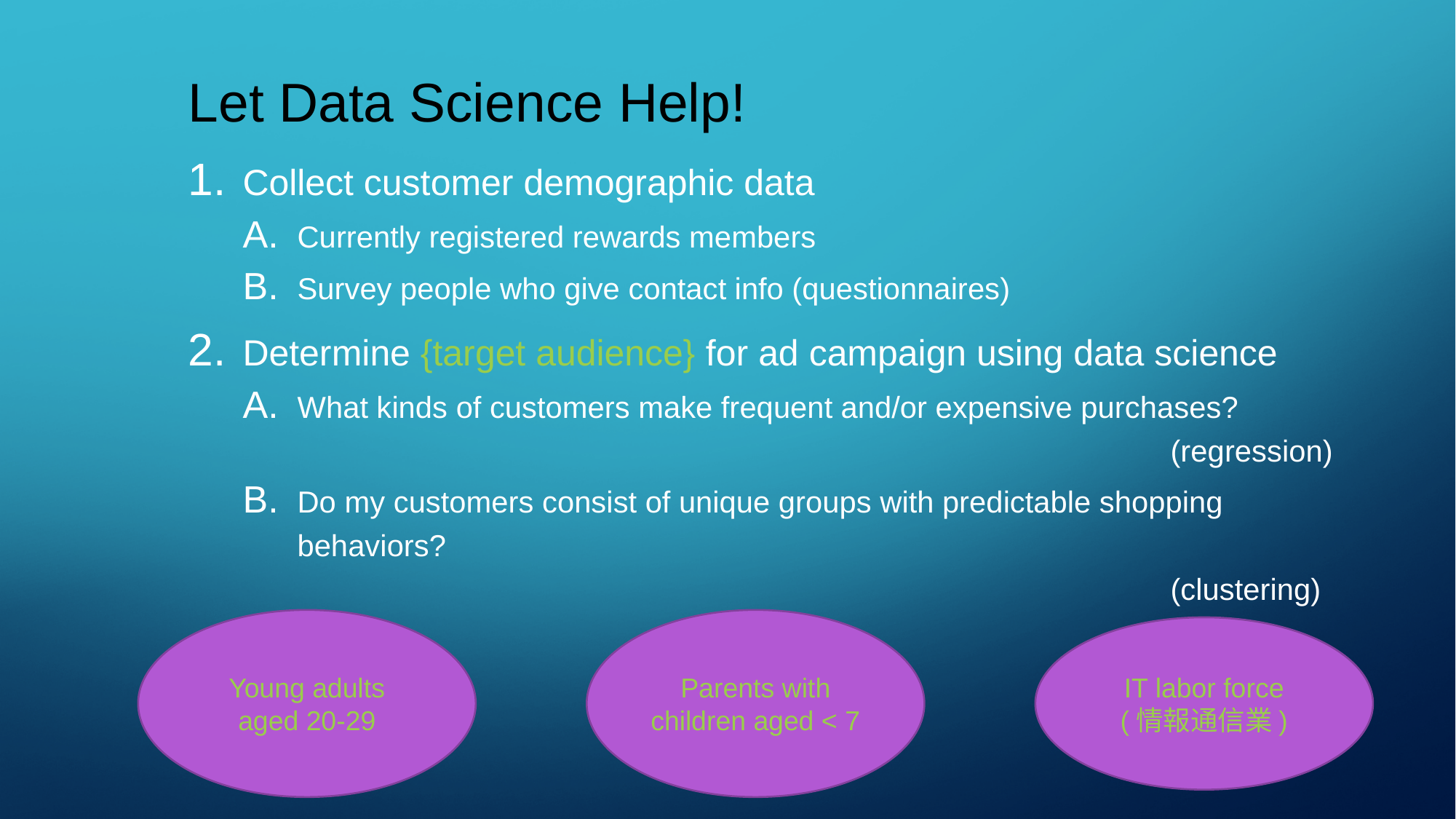

# Let Data Science Help!
Collect customer demographic data
Currently registered rewards members
Survey people who give contact info (questionnaires)
Determine {target audience} for ad campaign using data science
What kinds of customers make frequent and/or expensive purchases?
								(regression)
Do my customers consist of unique groups with predictable shopping behaviors?
								(clustering)
Young adults
aged 20-29
Parents with children aged < 7
IT labor force
(情報通信業)